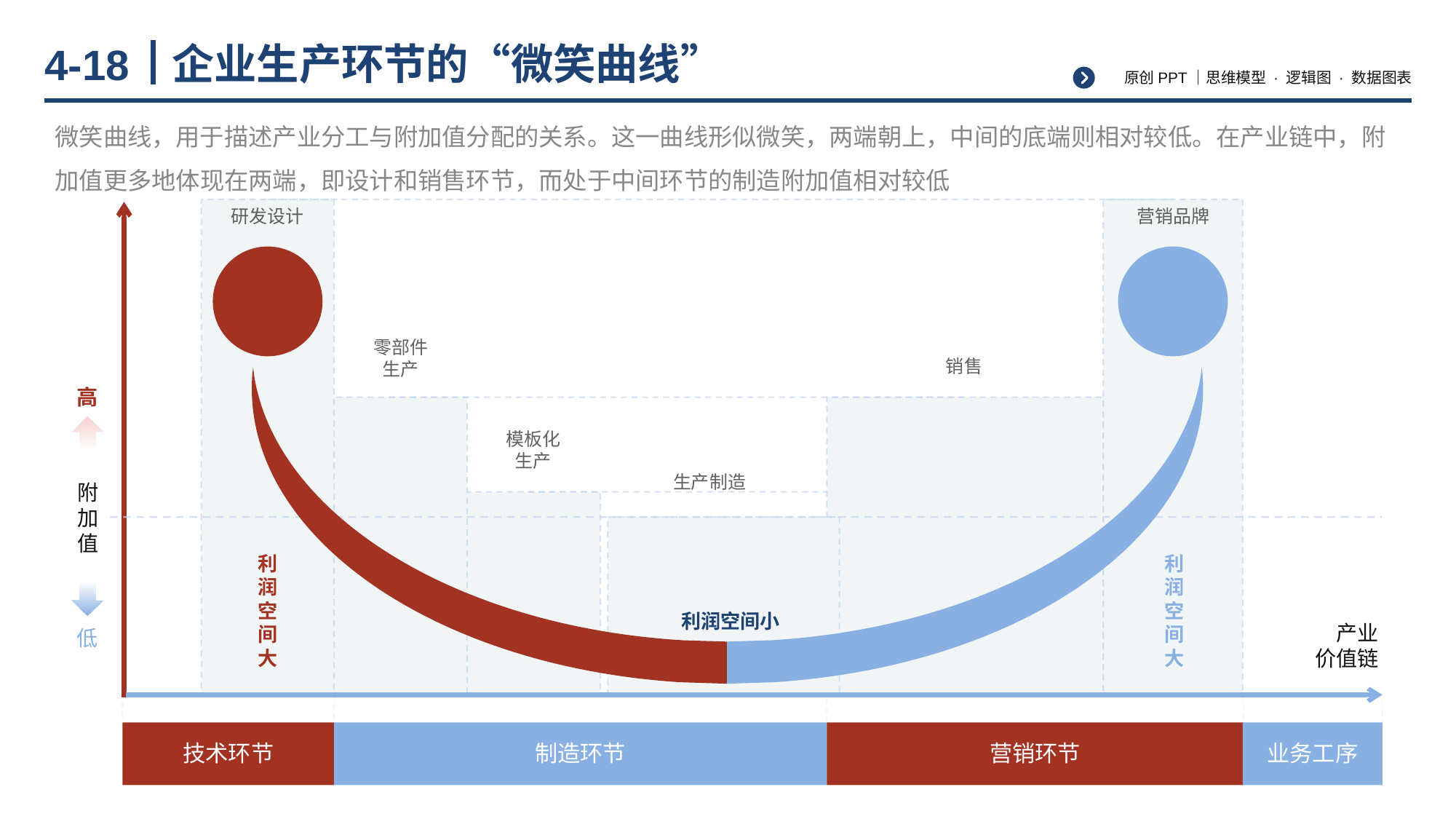

# 企业生产环节的“微笑曲线”
4-18
微笑曲线，用于描述产业分工与附加值分配的关系。这一曲线形似微笑，两端朝上，中间的底端则相对较低。在产业链中，附加值更多地体现在两端，即设计和销售环节，而处于中间环节的制造附加值相对较低

研发设计
营销品牌

零部件
生产
销售

高

模板化
生产
生产制造
附
加
值

利
润
空
间
大
利
润
空
间
大

利润空间小
产业
价值链
低

技术环节
制造环节
营销环节
业务工序